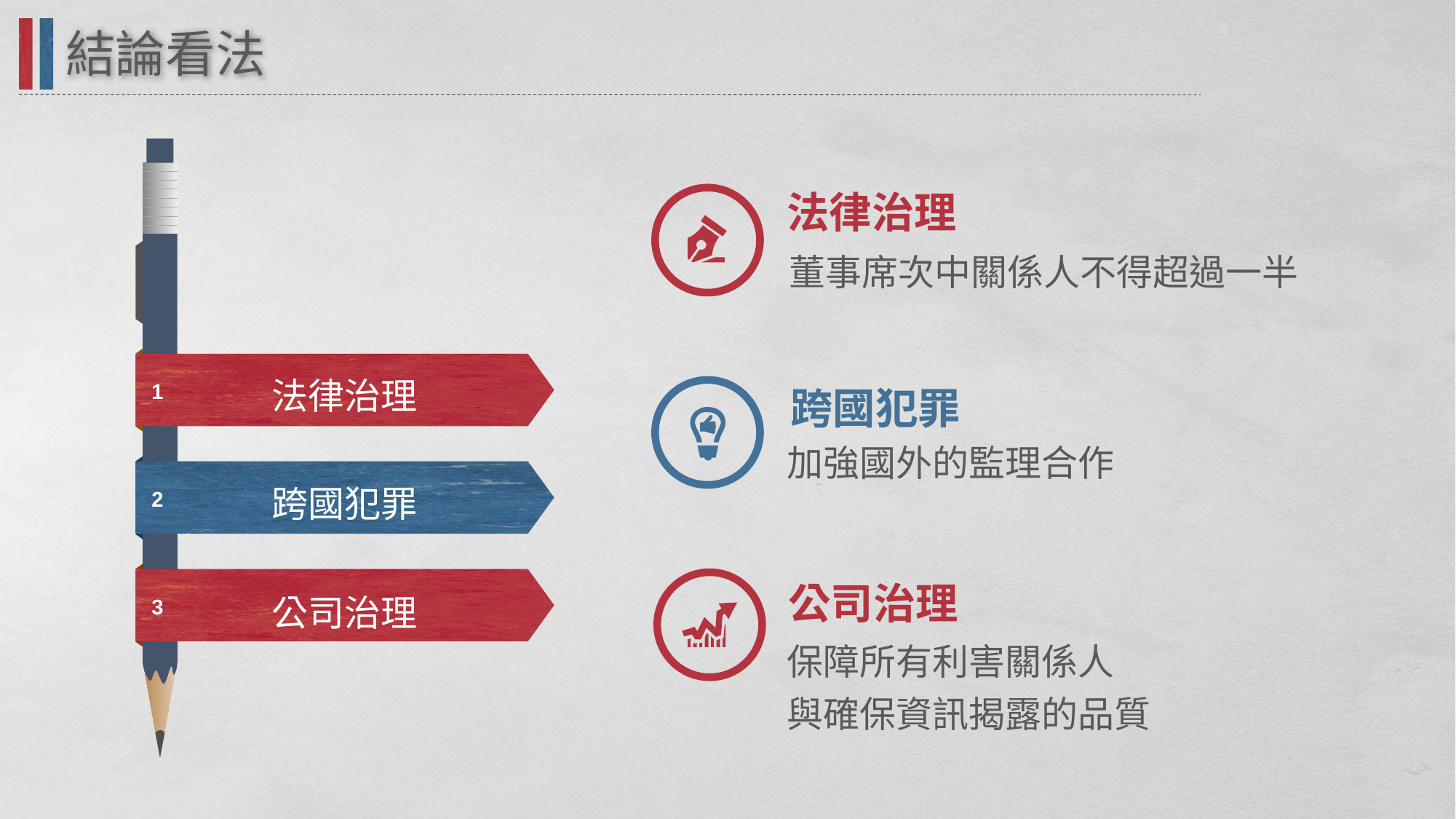

結論看法

法律治理
1

跨國犯罪
2

公司治理
3

法律治理

董事席次中關係人不得超過一半
跨國犯罪

加強國外的監理合作
公司治理

保障所有利害關係人
與確保資訊揭露的品質